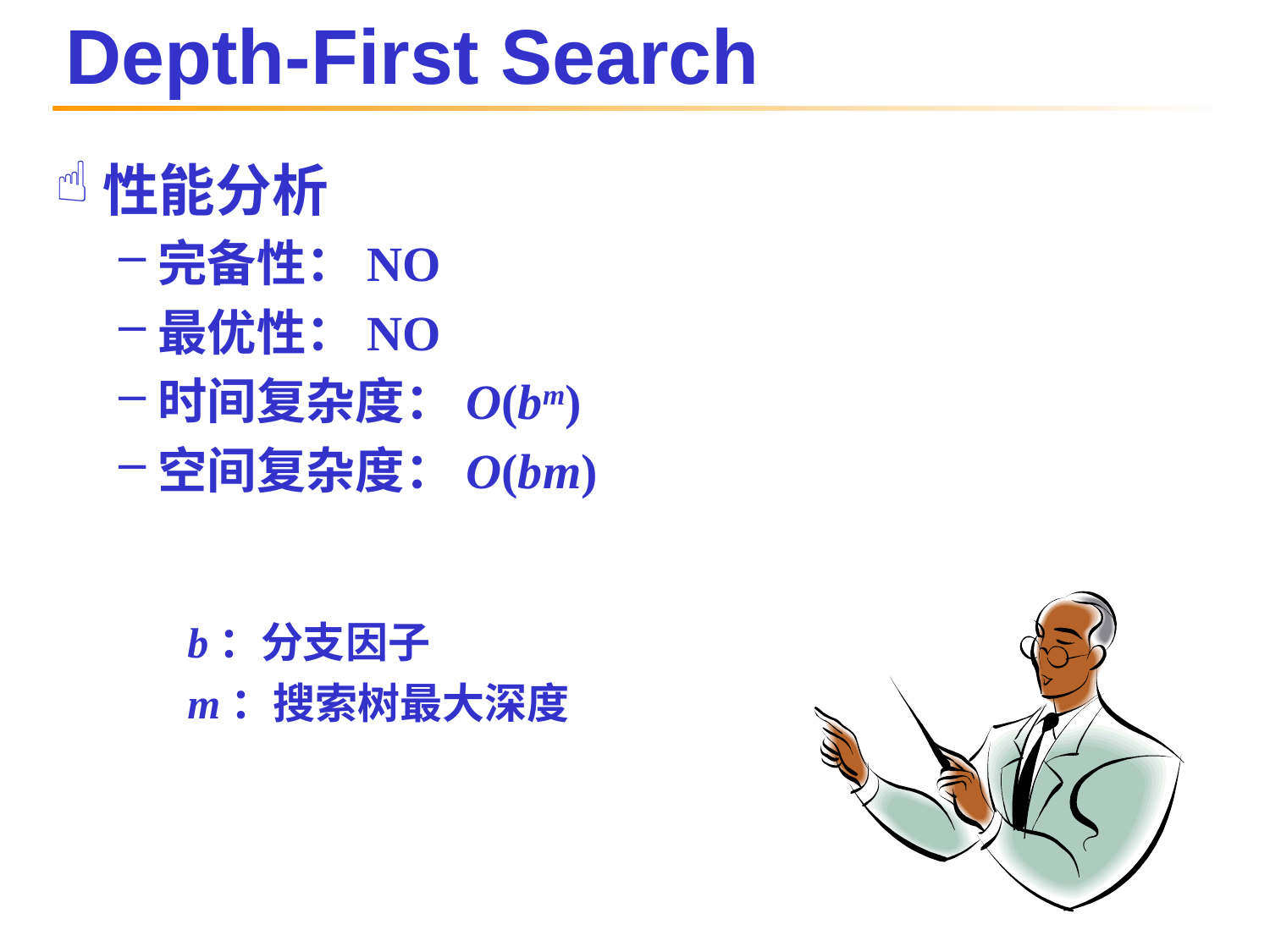

# Depth-First Search
性能分析
完备性：NO
最优性：NO
时间复杂度：O(bm)
空间复杂度：O(bm)

b：分支因子
m：搜索树最大深度